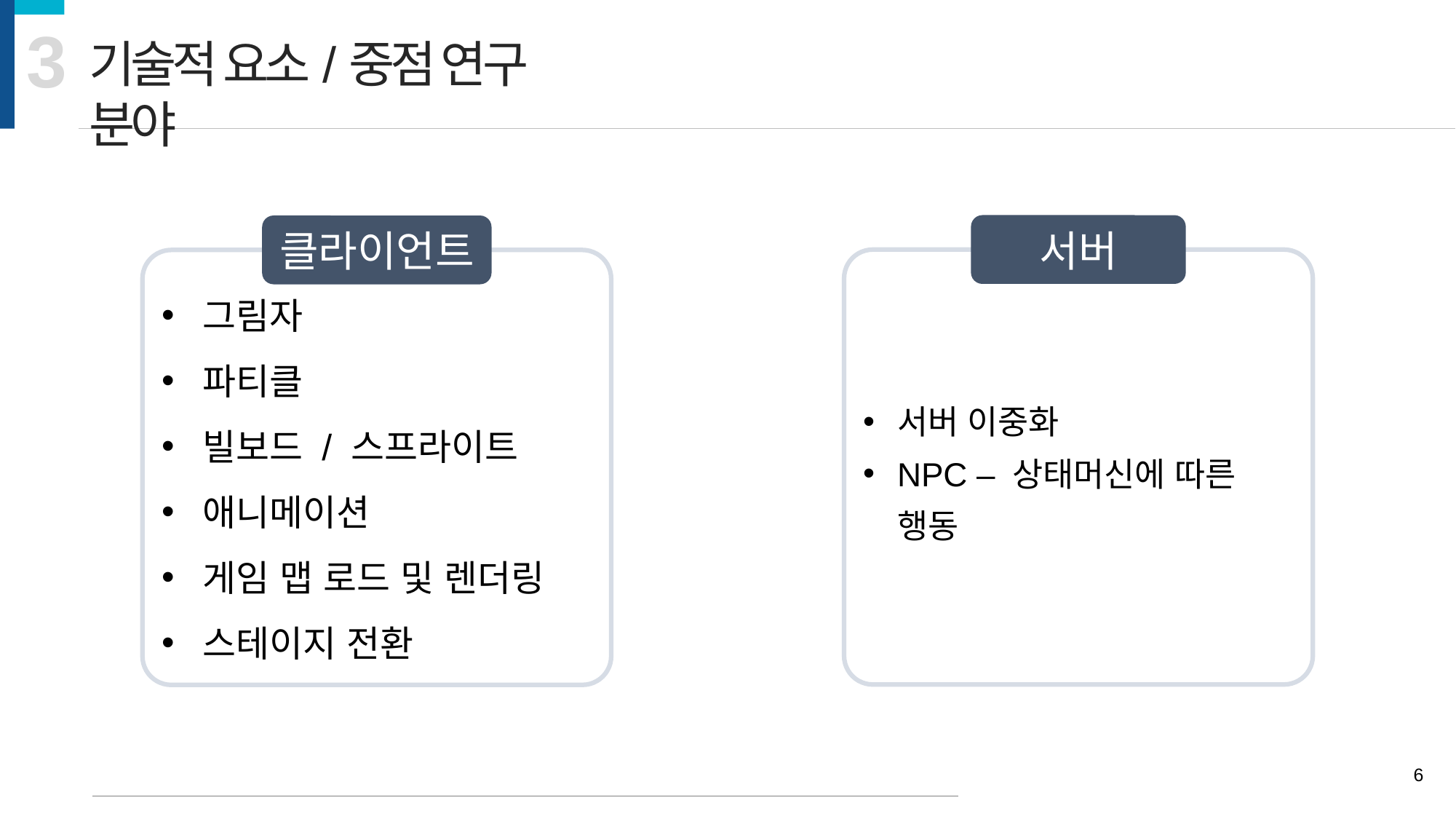

3
기술적 요소/중점 연구 분야
서버
클라이언트
서버 이중화
NPC – 상태머신에 따른 행동
그림자
파티클
빌보드 / 스프라이트
애니메이션
게임 맵 로드 및 렌더링
스테이지 전환
6